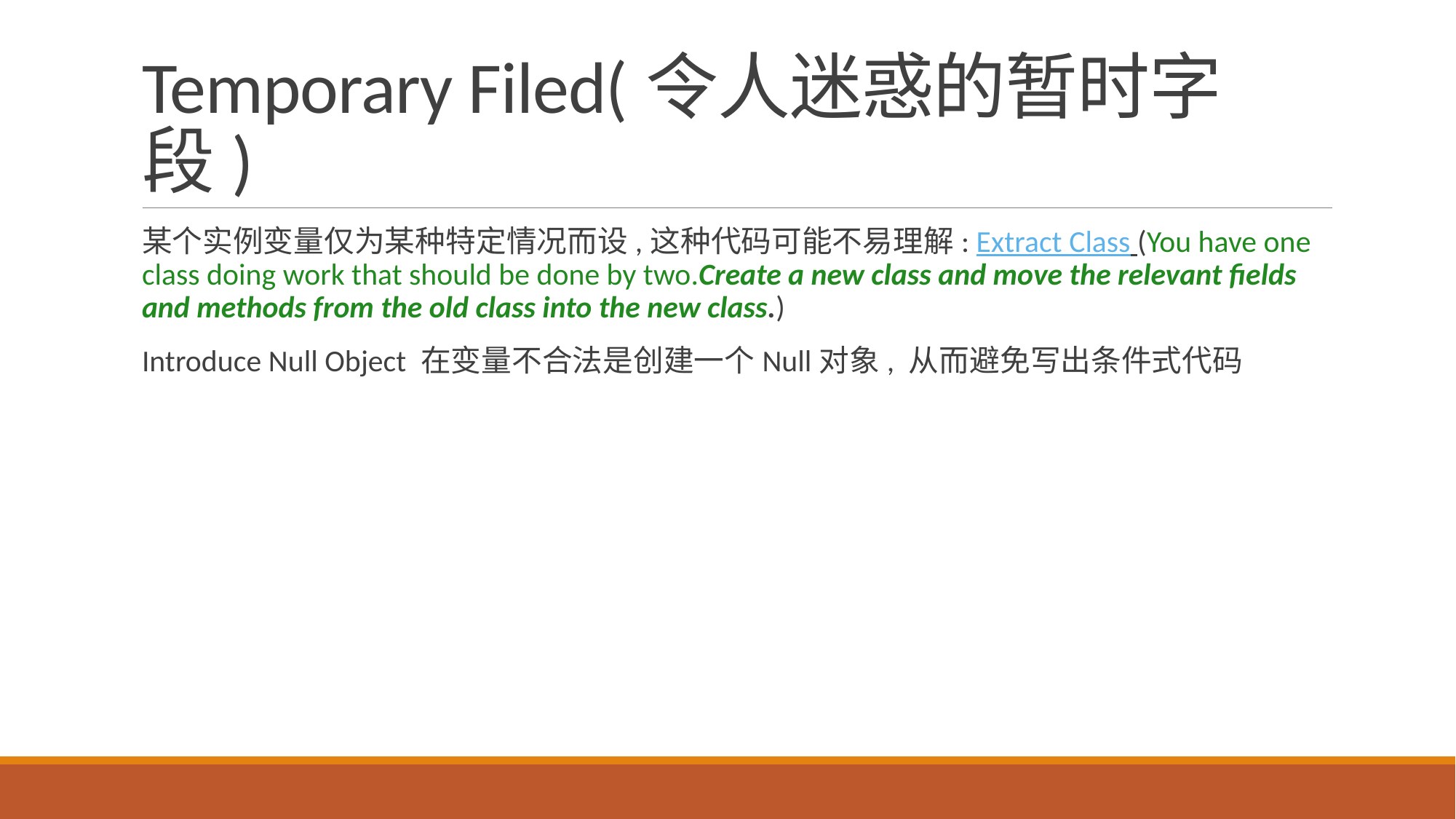

# Temporary Filed(令人迷惑的暂时字段)
某个实例变量仅为某种特定情况而设,这种代码可能不易理解: Extract Class (You have one class doing work that should be done by two.Create a new class and move the relevant fields and methods from the old class into the new class.)
Introduce Null Object 在变量不合法是创建一个Null对象, 从而避免写出条件式代码